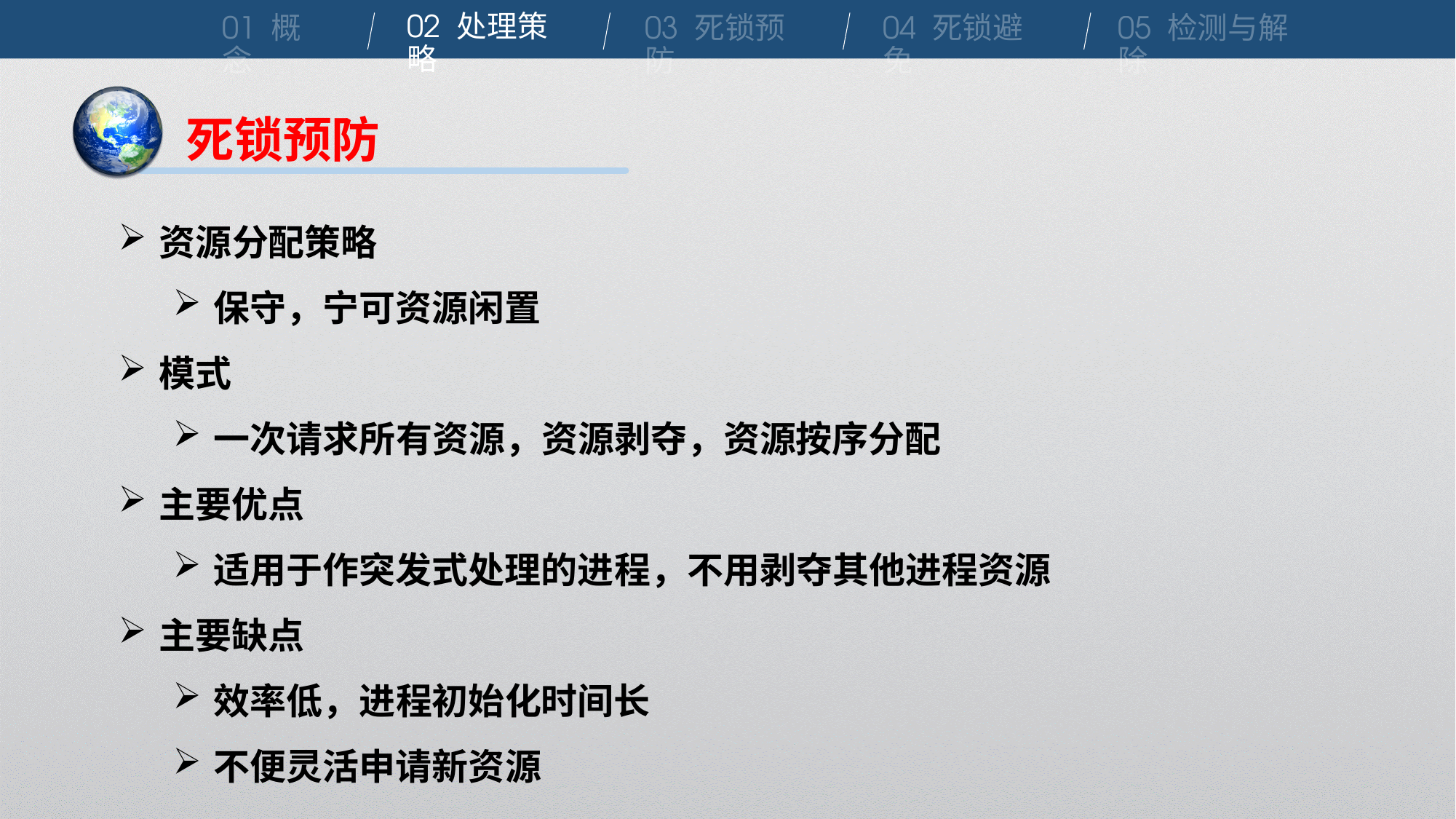

02 处理策略
01 概念
04 死锁避免
03 死锁预防
05 检测与解除
死锁预防
资源分配策略
保守，宁可资源闲置
模式
一次请求所有资源，资源剥夺，资源按序分配
主要优点
适用于作突发式处理的进程，不用剥夺其他进程资源
主要缺点
效率低，进程初始化时间长
不便灵活申请新资源